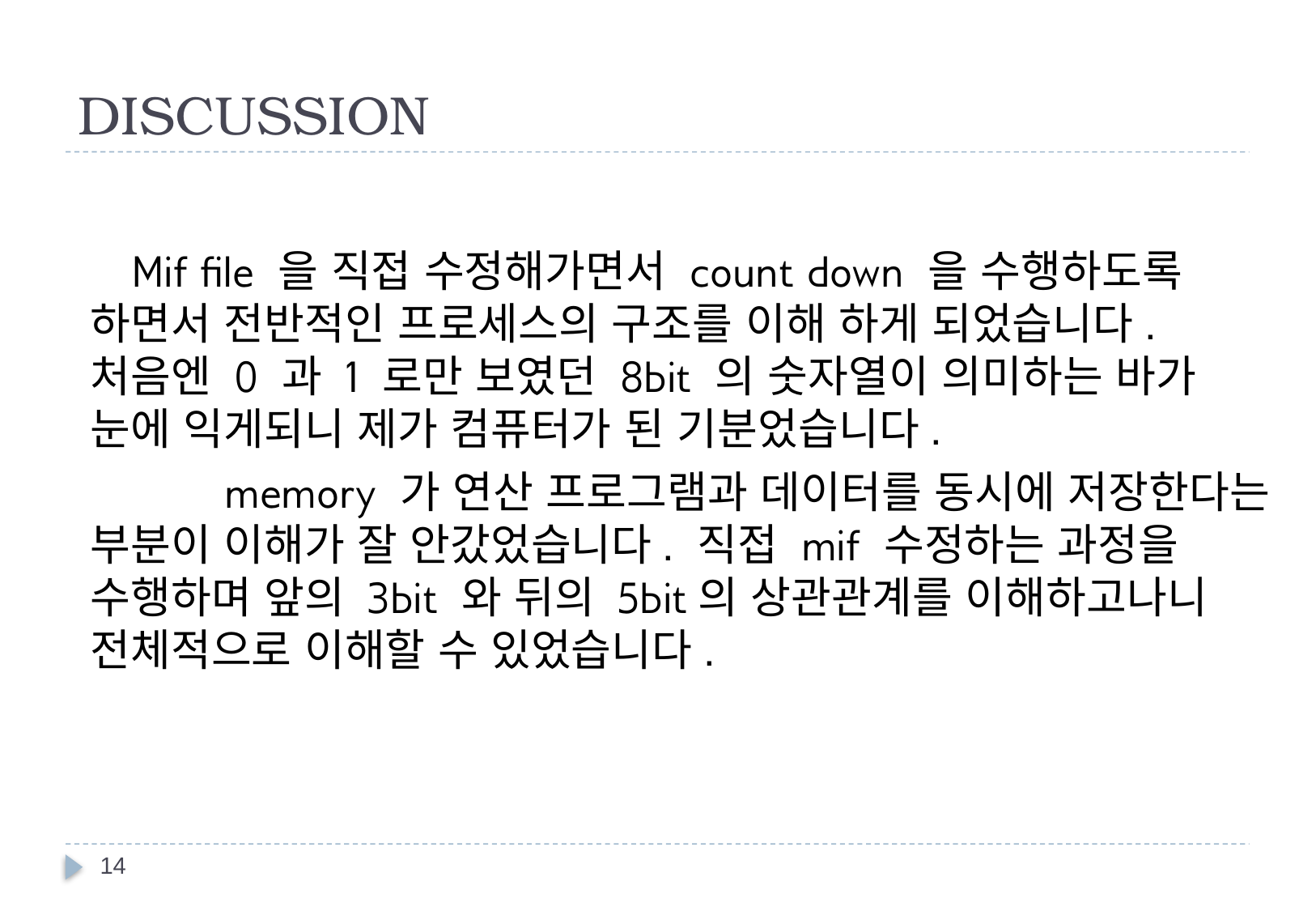

# DISCUSSION
      Mif file 을 직접 수정해가면서 count down 을 수행하도록 하면서 전반적인 프로세스의 구조를 이해 하게 되었습니다. 처음엔 0 과 1 로만 보였던 8bit 의 숫자열이 의미하는 바가 눈에 익게되니 제가 컴퓨터가 된 기분었습니다.
		 memory 가 연산 프로그램과 데이터를 동시에 저장한다는 부분이 이해가 잘 안갔었습니다. 직접 mif 수정하는 과정을 수행하며 앞의 3bit 와 뒤의 5bit의 상관관계를 이해하고나니 전체적으로 이해할 수 있었습니다.

14